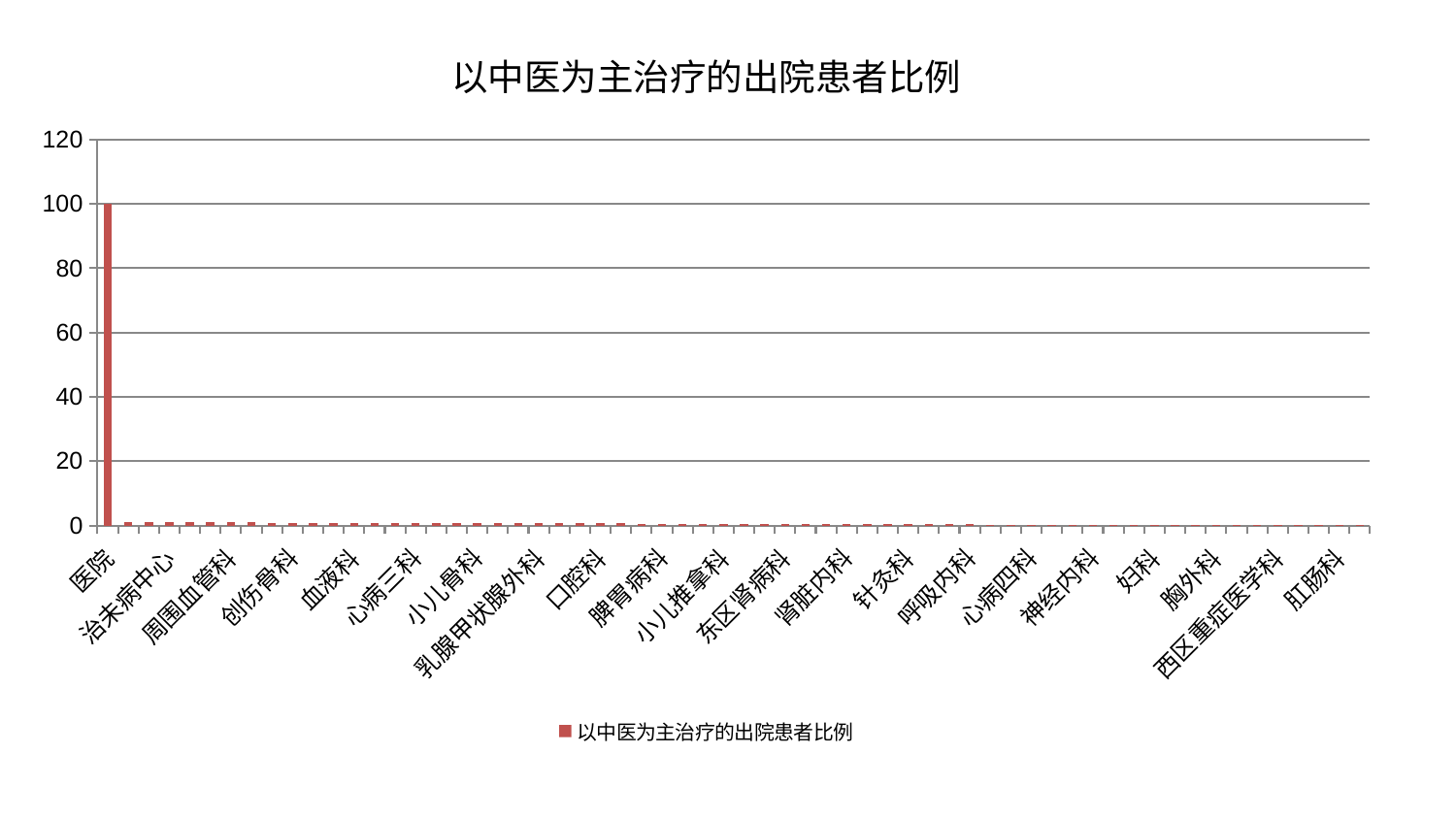

### Chart: 以中医为主治疗的出院患者比例

| Category | 以中医为主治疗的出院患者比例 |
|---|---|
| 医院 | 100.0 |
| 心血管内科 | 1.0458256443025271 |
| 脑病二科 | 1.0453535438800803 |
| 治未病中心 | 1.0337310200061007 |
| 眼科 | 0.993871042715554 |
| 妇二科 | 0.9810051266486702 |
| 周围血管科 | 0.9524832172143807 |
| 肿瘤内科 | 0.9218271552879626 |
| 心病一科 | 0.8505754668419017 |
| 创伤骨科 | 0.8398987874888469 |
| 皮肤科 | 0.8353326916439858 |
| 推拿科 | 0.825788009976514 |
| 血液科 | 0.8236636308753307 |
| 泌尿外科 | 0.822236136789623 |
| 微创骨科 | 0.8176029921720298 |
| 心病三科 | 0.7937624369403038 |
| 肝病科 | 0.7934797125133558 |
| 康复科 | 0.7926199406444799 |
| 小儿骨科 | 0.7407463244644805 |
| 肾病科 | 0.7378695341127005 |
| 脑病一科 | 0.7269682594137673 |
| 乳腺甲状腺外科 | 0.7185535039773281 |
| 关节骨科 | 0.676196632678134 |
| 骨科 | 0.6706353255555971 |
| 口腔科 | 0.648658115990993 |
| 耳鼻喉科 | 0.607736211129604 |
| 显微骨科 | 0.5988173136479177 |
| 脾胃病科 | 0.5652492713041637 |
| 心病二科 | 0.5539593704132559 |
| 产科 | 0.5527954690389475 |
| 小儿推拿科 | 0.5476500404703323 |
| 儿科 | 0.524915020636559 |
| 美容皮肤科 | 0.5152732977873927 |
| 东区肾病科 | 0.49953952121730066 |
| 老年医学科 | 0.48625274323496187 |
| 东区重症医学科 | 0.48467129333772324 |
| 肾脏内科 | 0.458418966315599 |
| 中医外治中心 | 0.4396783108282988 |
| 男科 | 0.4341976939733527 |
| 针灸科 | 0.42627846682510806 |
| 脾胃科消化科合并 | 0.390717255811867 |
| 内分泌科 | 0.3787995559458282 |
| 呼吸内科 | 0.36578044060351006 |
| 脑病三科 | 0.2943860083451784 |
| 妇科妇二科合并 | 0.28736922310385876 |
| 心病四科 | 0.2753783137441977 |
| 中医经典科 | 0.26273070842890467 |
| 普通外科 | 0.20175047308664587 |
| 神经内科 | 0.19943938824282423 |
| 肝胆外科 | 0.1958376937461334 |
| 运动损伤骨科 | 0.1945533544397457 |
| 妇科 | 0.1919048990272452 |
| 消化内科 | 0.18865670151600558 |
| 脊柱骨科 | 0.12773171074399717 |
| 胸外科 | 0.11786292381088953 |
| 重症医学科 | 0.07682895350107104 |
| 神经外科 | 0.05776198825261625 |
| 西区重症医学科 | 0.03961535407424139 |
| 风湿病科 | 0.0345681417493515 |
| 身心医学科 | 0.028764268343827636 |
| 肛肠科 | 0.018179328400679883 |
| 综合内科 | 0.01413269658753175 |
235